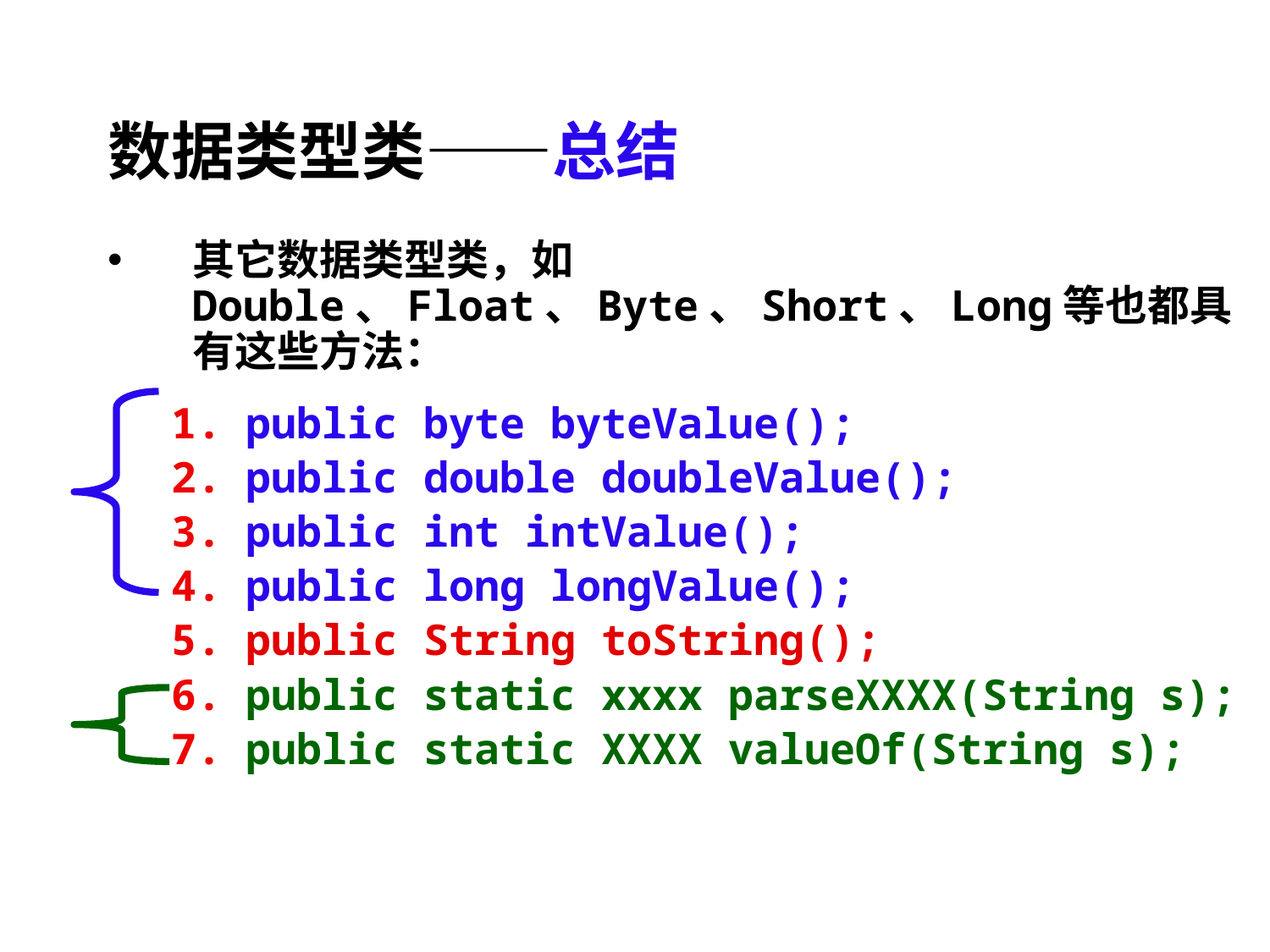

# 数据类型类——总结
其它数据类型类，如Double、Float、Byte、Short、Long等也都具有这些方法：
public byte byteValue();
public double doubleValue();
public int intValue();
public long longValue();
public String toString();
public static xxxx parseXXXX(String s);
public static XXXX valueOf(String s);